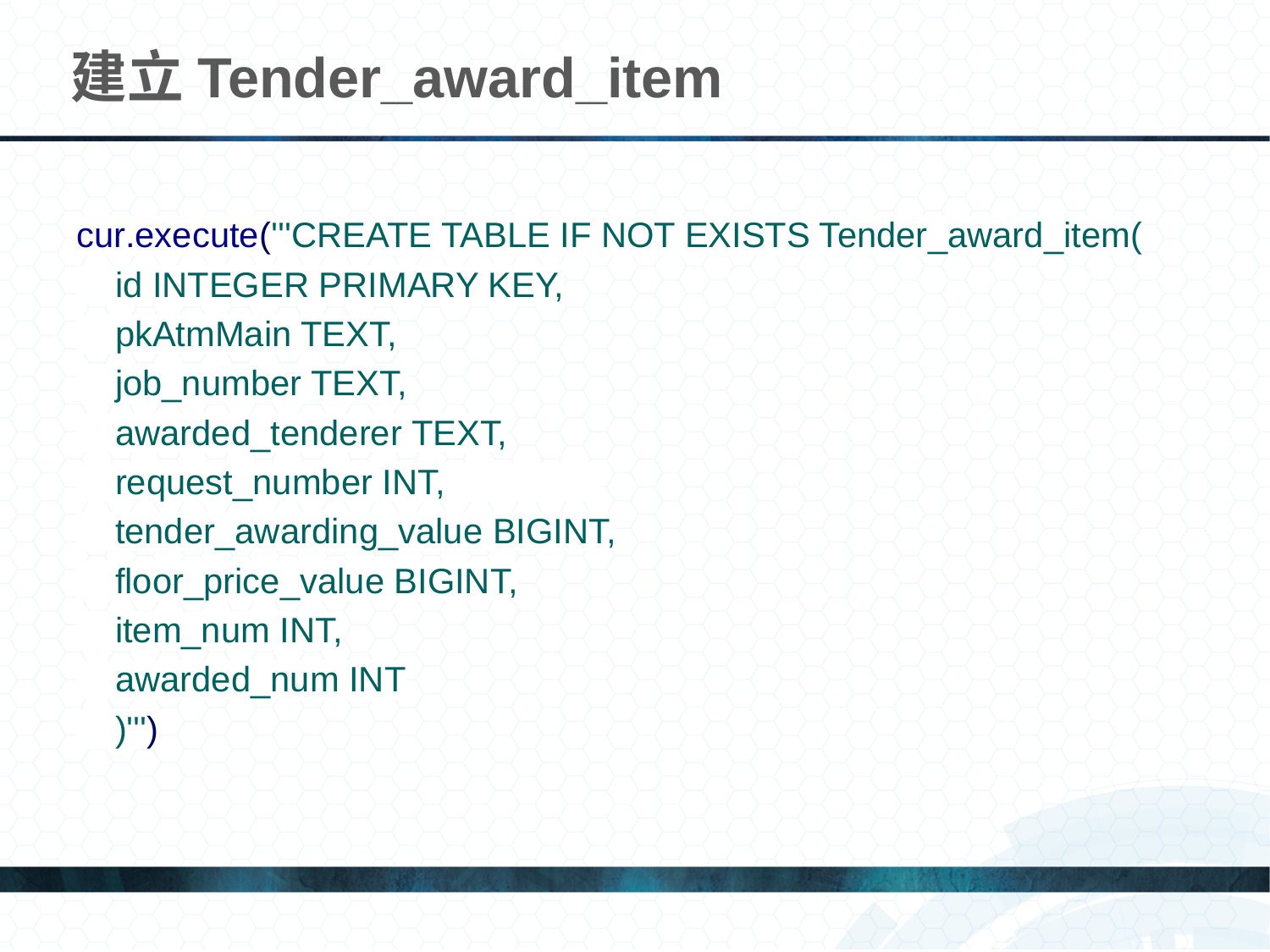

# 建立Tender_award_item
cur.execute('''CREATE TABLE IF NOT EXISTS Tender_award_item(
    id INTEGER PRIMARY KEY,
    pkAtmMain TEXT,
    job_number TEXT,
    awarded_tenderer TEXT,
    request_number INT,
    tender_awarding_value BIGINT,
    floor_price_value BIGINT,
    item_num INT,
    awarded_num INT
    )''')